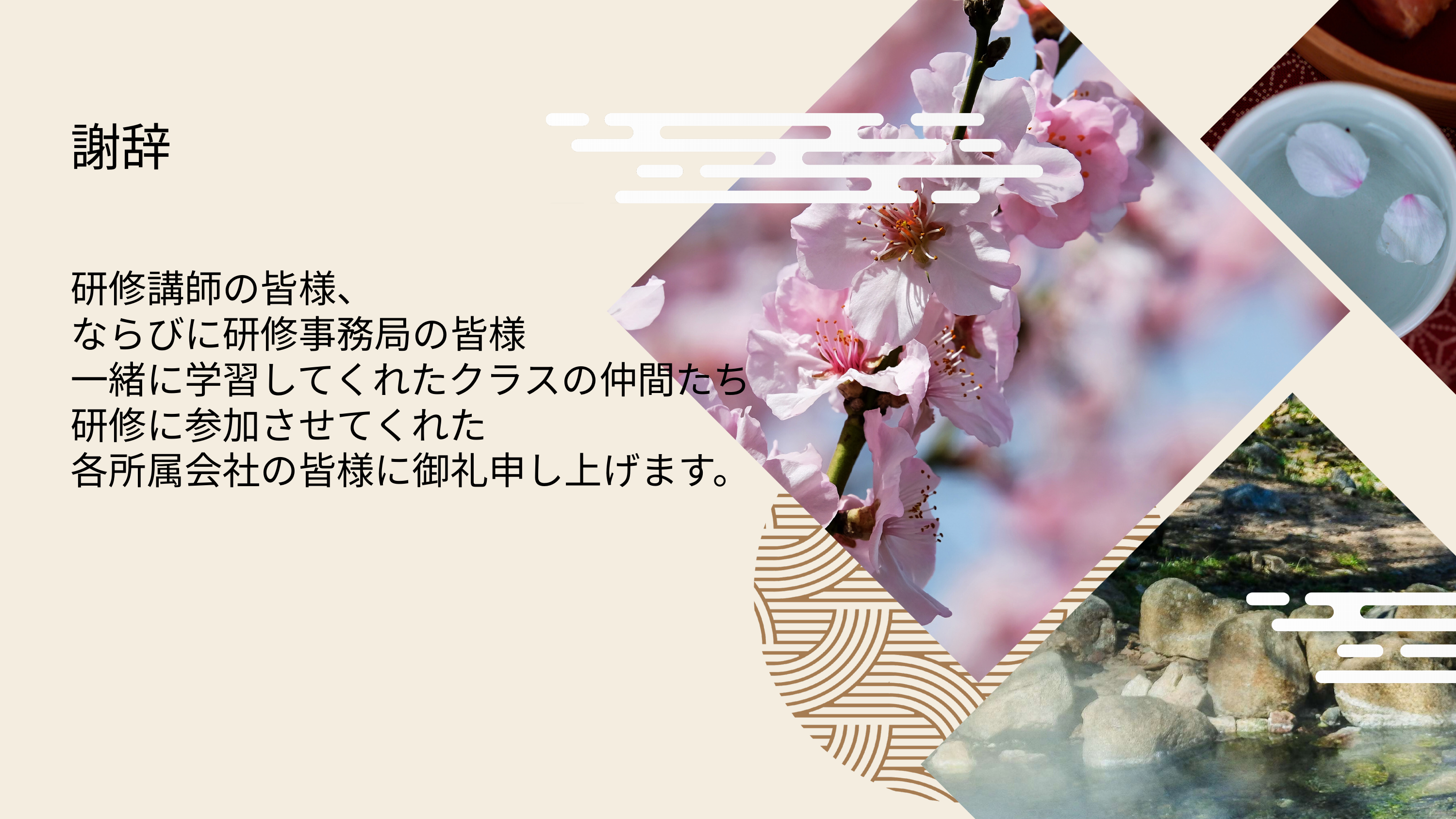

謝辞
研修講師の皆様、
ならびに研修事務局の皆様
一緒に学習してくれたクラスの仲間たち
研修に参加させてくれた
各所属会社の皆様に御礼申し上げます。